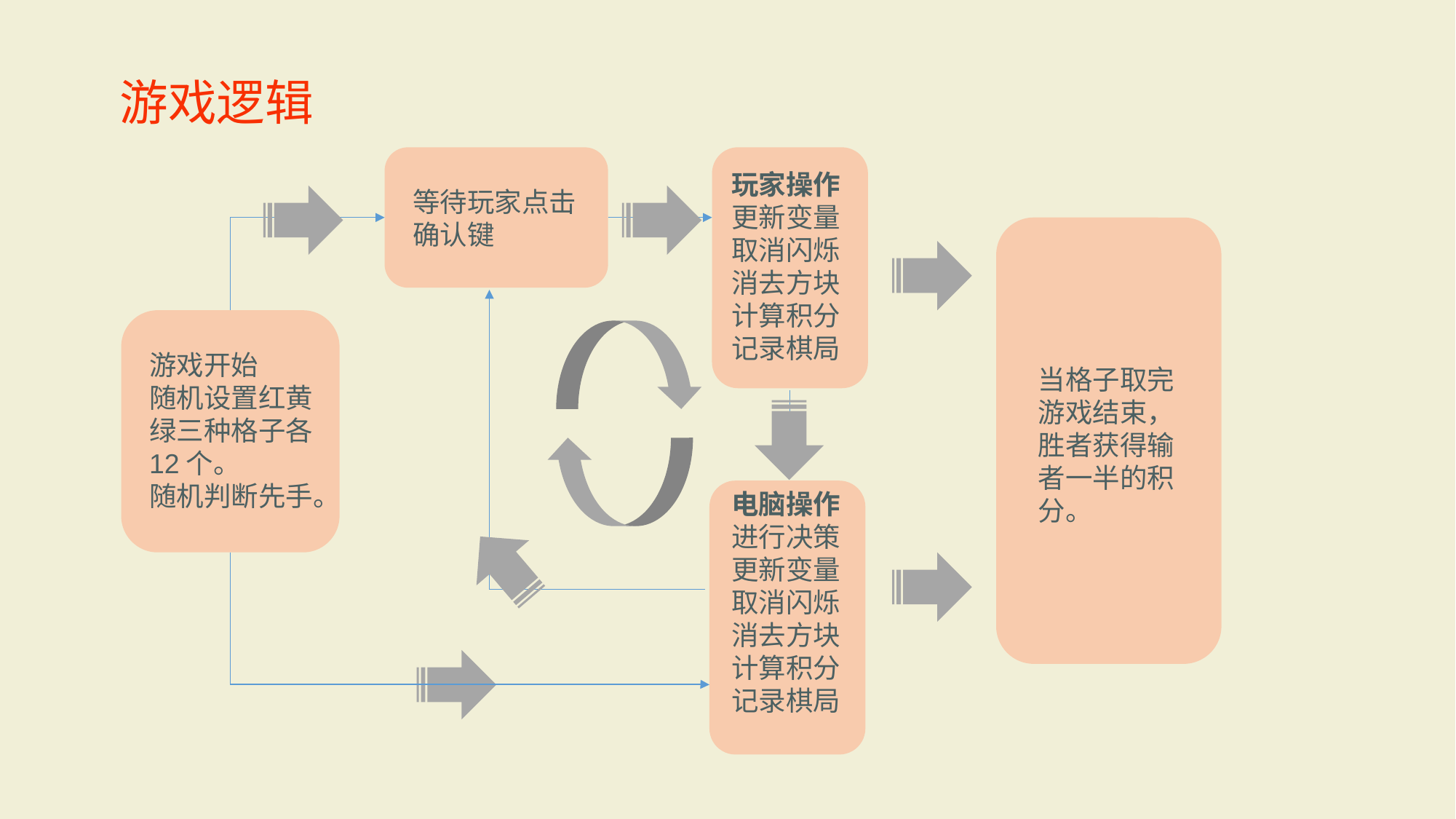

游戏逻辑

玩家操作
更新变量
取消闪烁
消去方块
计算积分
记录棋局
等待玩家点击
确认键

游戏开始
随机设置红黄绿三种格子各12个。
随机判断先手。
当格子取完游戏结束，胜者获得输者一半的积分。

电脑操作
进行决策
更新变量
取消闪烁
消去方块
计算积分
记录棋局